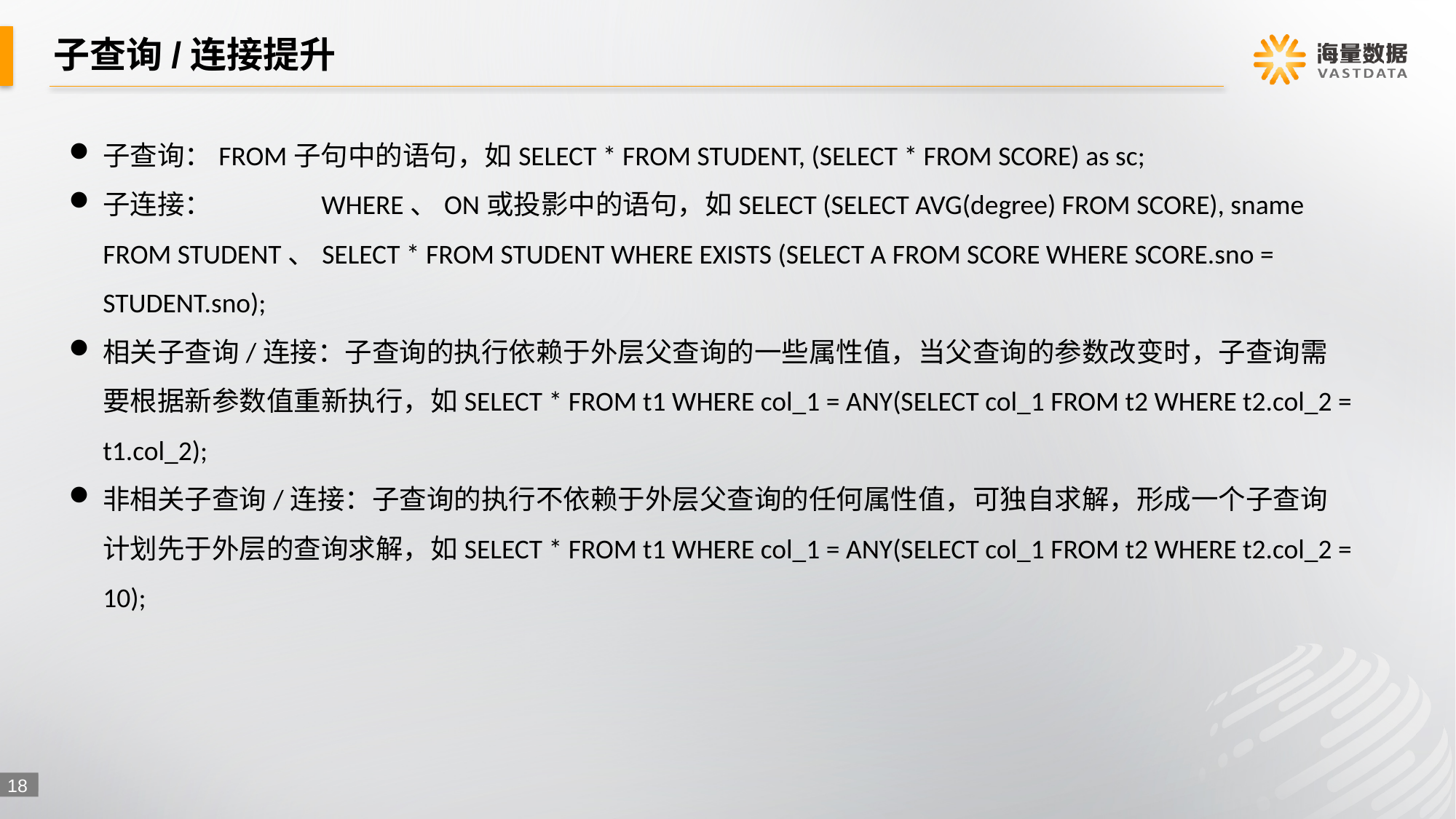

# 子查询/连接提升
子查询：FROM子句中的语句，如SELECT * FROM STUDENT, (SELECT * FROM SCORE) as sc;
子连接：	WHERE、ON或投影中的语句，如SELECT (SELECT AVG(degree) FROM SCORE), sname FROM STUDENT、SELECT * FROM STUDENT WHERE EXISTS (SELECT A FROM SCORE WHERE SCORE.sno = STUDENT.sno);
相关子查询/连接：子查询的执行依赖于外层父查询的一些属性值，当父查询的参数改变时，子查询需要根据新参数值重新执行，如SELECT * FROM t1 WHERE col_1 = ANY(SELECT col_1 FROM t2 WHERE t2.col_2 = t1.col_2);
非相关子查询/连接：子查询的执行不依赖于外层父查询的任何属性值，可独自求解，形成一个子查询计划先于外层的查询求解，如SELECT * FROM t1 WHERE col_1 = ANY(SELECT col_1 FROM t2 WHERE t2.col_2 = 10);